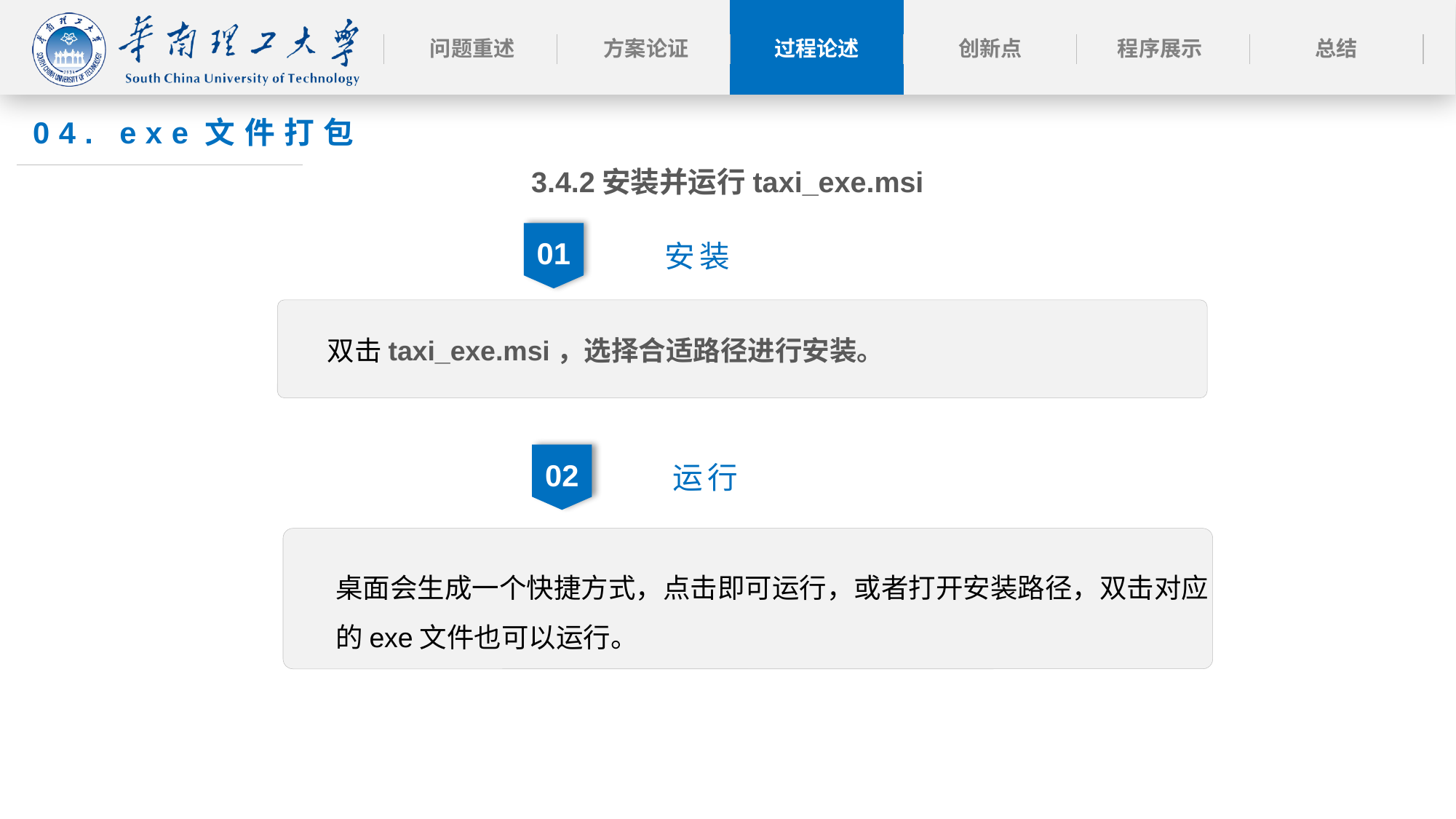

04. exe文件打包
3.4.2安装并运行taxi_exe.msi

安装
01

双击taxi_exe.msi，选择合适路径进行安装。

运行
02
01

桌面会生成一个快捷方式，点击即可运行，或者打开安装路径，双击对应的exe文件也可以运行。